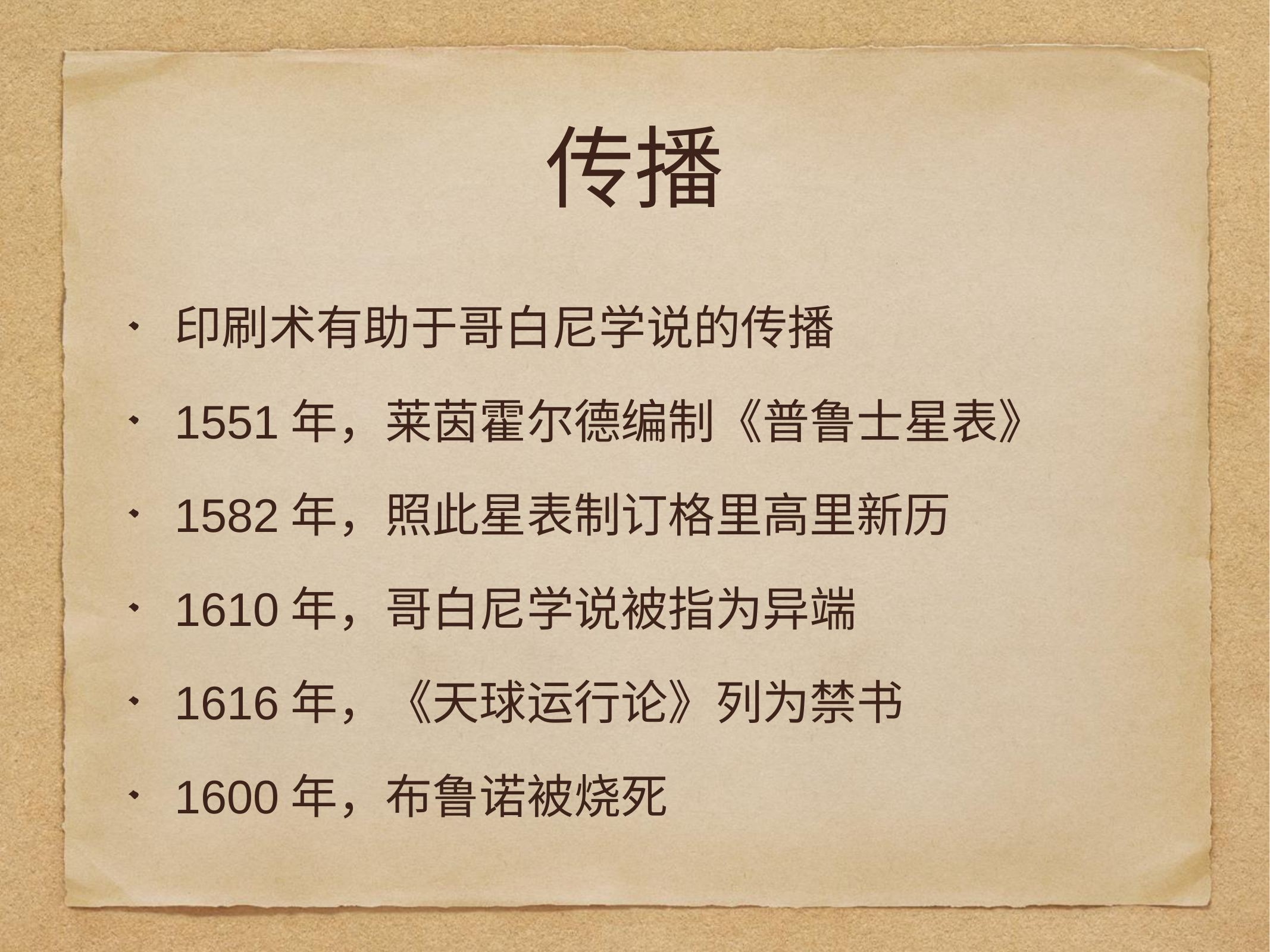

# 传播
印刷术有助于哥白尼学说的传播
1551年，莱茵霍尔德编制《普鲁士星表》
1582年，照此星表制订格里高里新历
1610年，哥白尼学说被指为异端
1616年，《天球运行论》列为禁书
1600年，布鲁诺被烧死